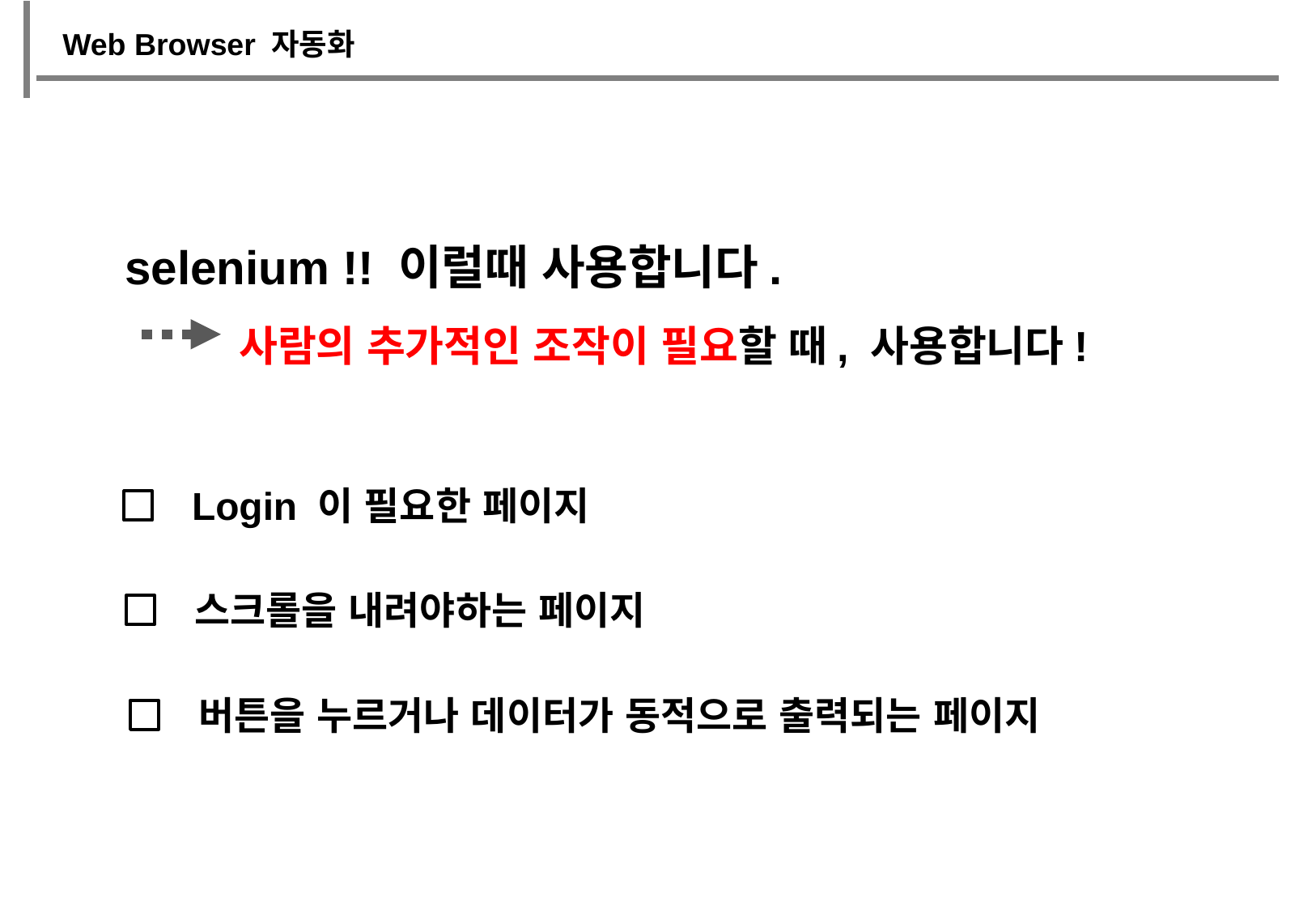

Web Browser 자동화

 selenium !! 이럴때 사용합니다.
          사람의 추가적인 조작이 필요할 때, 사용합니다!
Login 이 필요한 페이지

스크롤을 내려야하는 페이지

버튼을 누르거나 데이터가 동적으로 출력되는 페이지